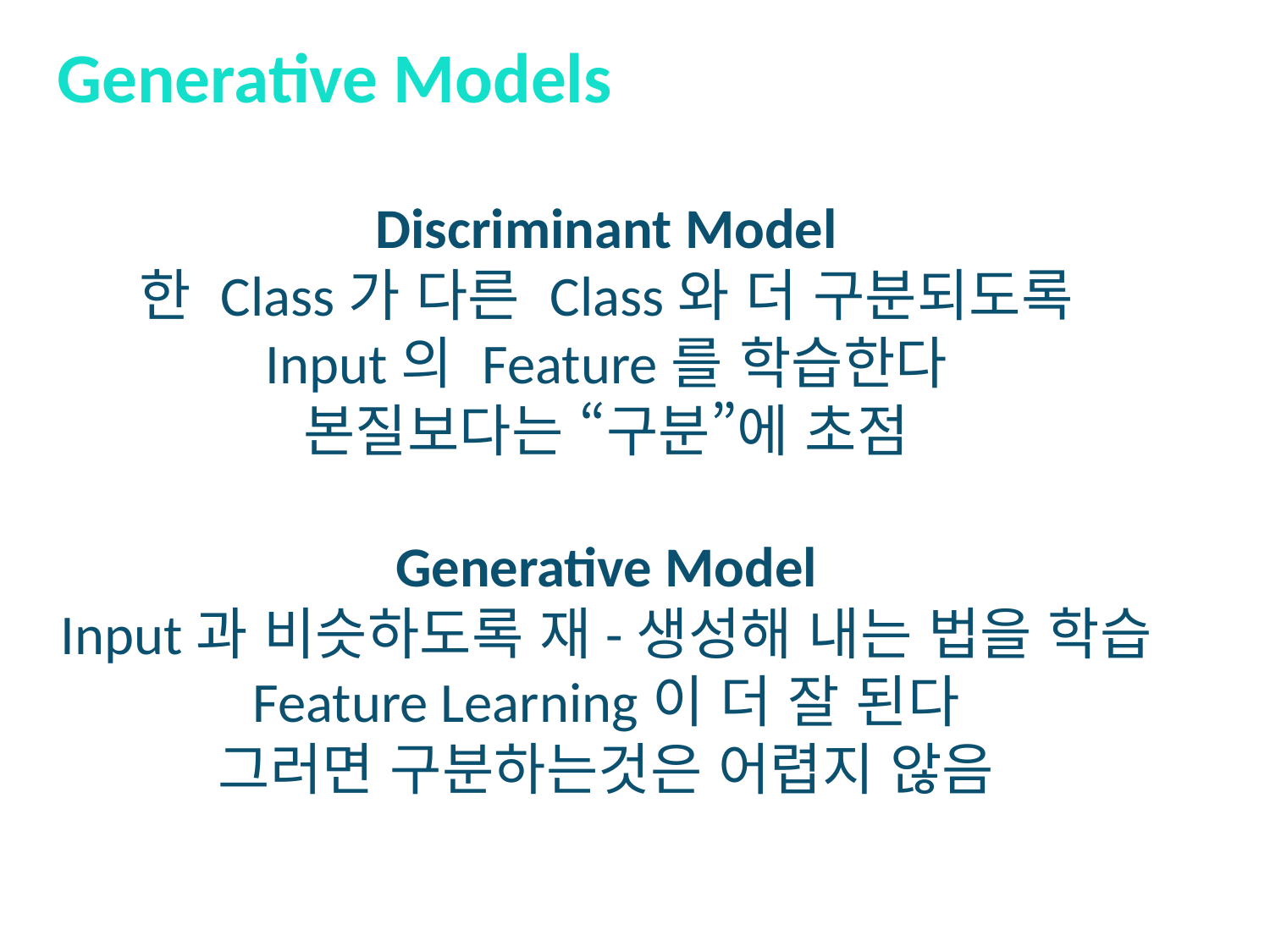

Generative Models
Discriminant Model
한 Class가 다른 Class와 더 구분되도록
Input의 Feature를 학습한다
본질보다는 “구분”에 초점

Generative Model
Input과 비슷하도록 재-생성해 내는 법을 학습
Feature Learning이 더 잘 된다
그러면 구분하는것은 어렵지 않음